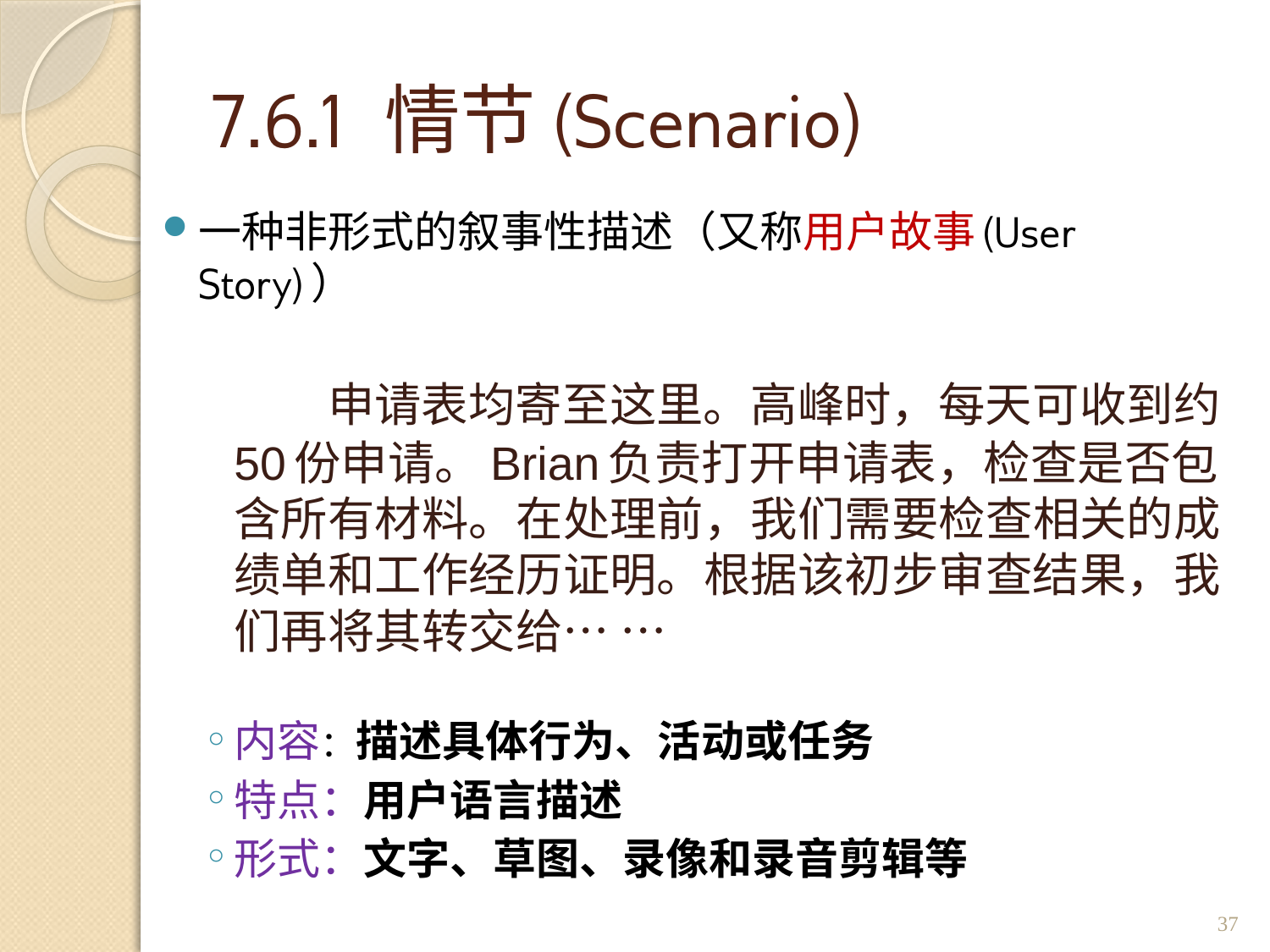

# 7.6.1 情节(Scenario)
一种非形式的叙事性描述（又称用户故事(User Story)）

         申请表均寄至这里。高峰时，每天可收到约50份申请。Brian负责打开申请表，检查是否包含所有材料。在处理前，我们需要检查相关的成绩单和工作经历证明。根据该初步审查结果，我们再将其转交给… …

内容：描述具体行为、活动或任务
特点：用户语言描述
形式：文字、草图、录像和录音剪辑等

37